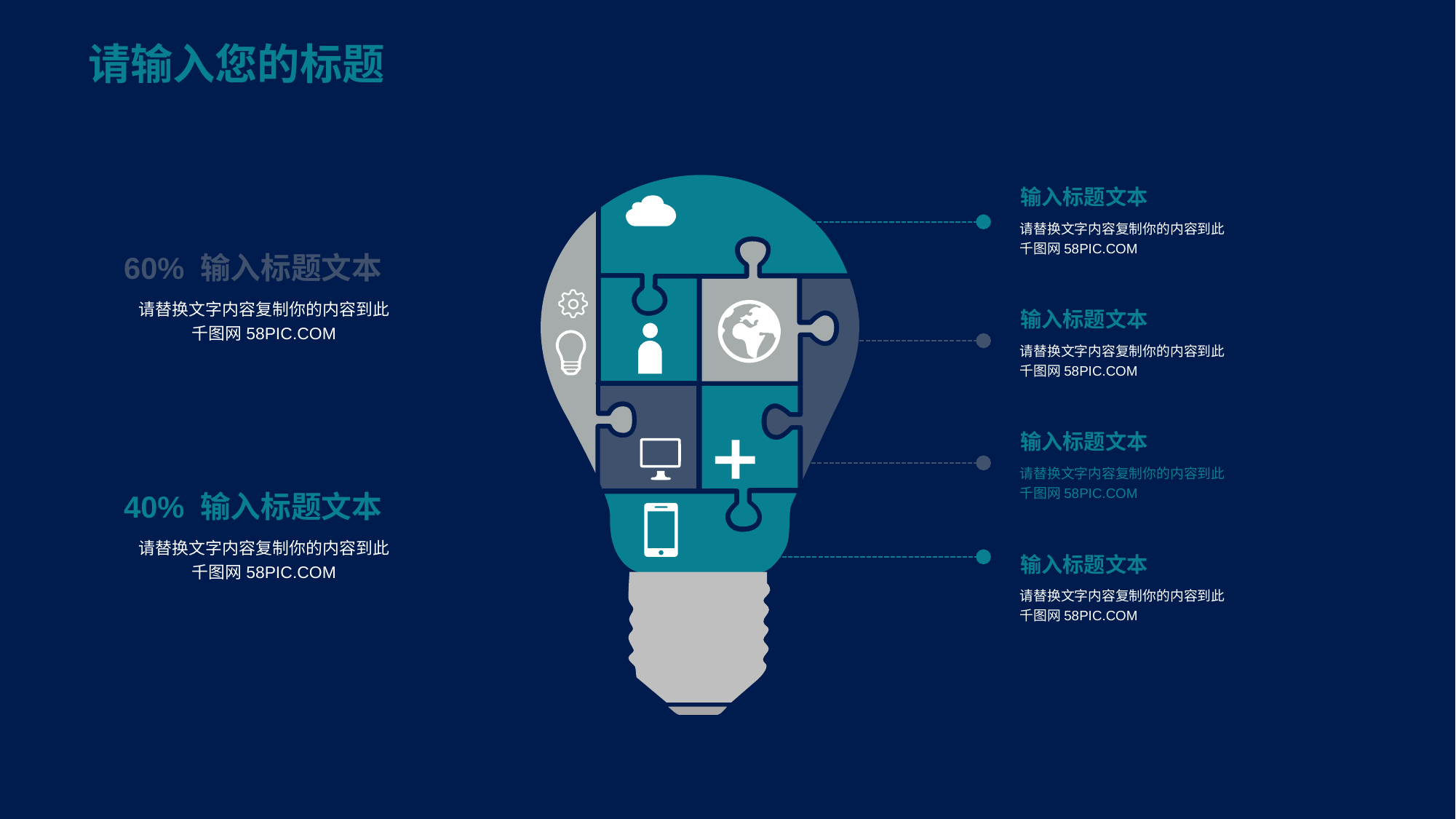

输入标题文本
请替换文字内容复制你的内容到此
千图网58PIC.COM
60% 输入标题文本
请替换文字内容复制你的内容到此
千图网58PIC.COM
输入标题文本
请替换文字内容复制你的内容到此
千图网58PIC.COM
输入标题文本
请替换文字内容复制你的内容到此
千图网58PIC.COM
40% 输入标题文本
请替换文字内容复制你的内容到此
千图网58PIC.COM
输入标题文本
请替换文字内容复制你的内容到此
千图网58PIC.COM